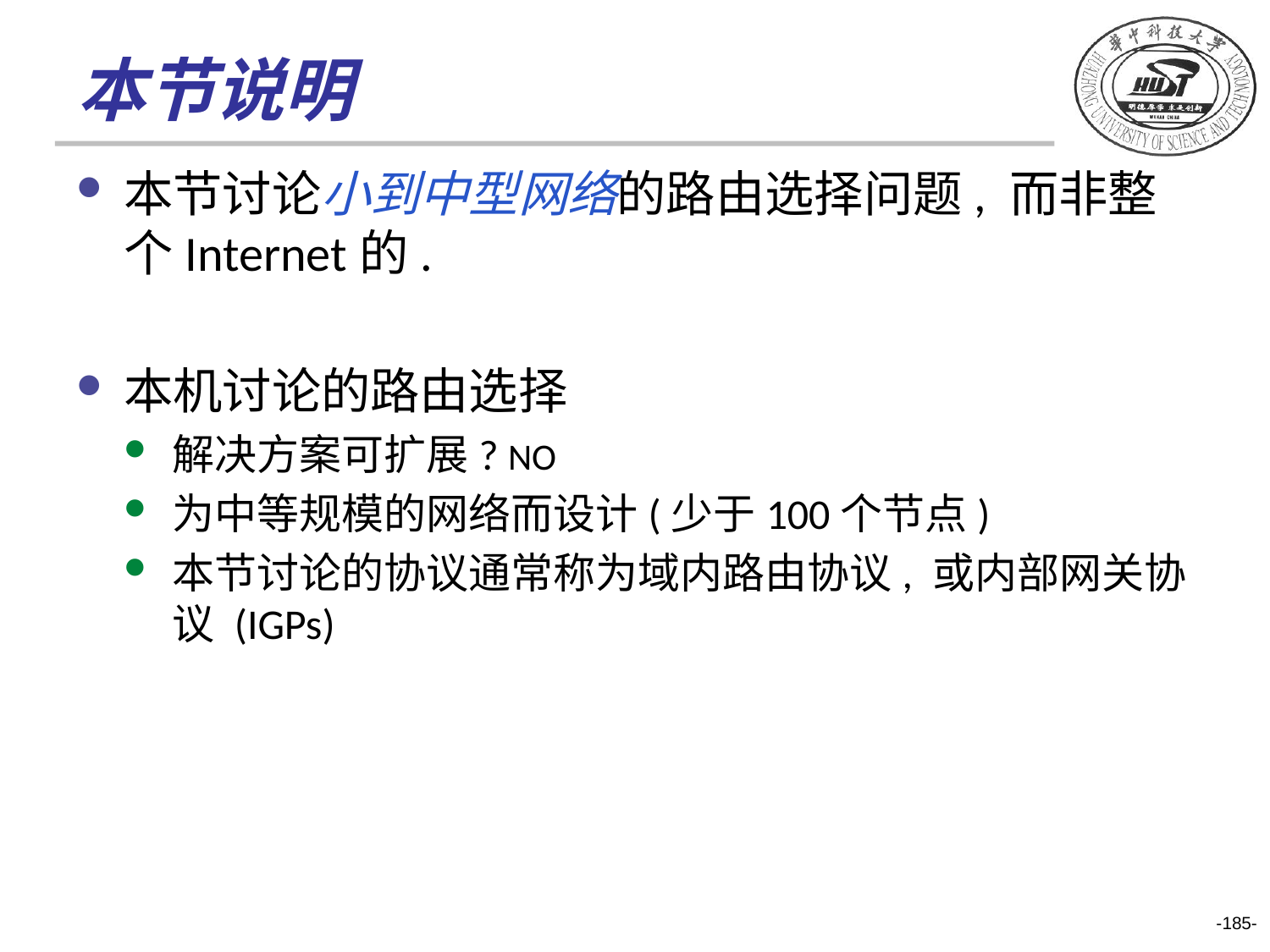

# 本节说明
本节讨论小到中型网络的路由选择问题, 而非整个Internet的.

本机讨论的路由选择
解决方案可扩展? NO
为中等规模的网络而设计(少于100个节点)
本节讨论的协议通常称为域内路由协议, 或内部网关协议 (IGPs)

-185-